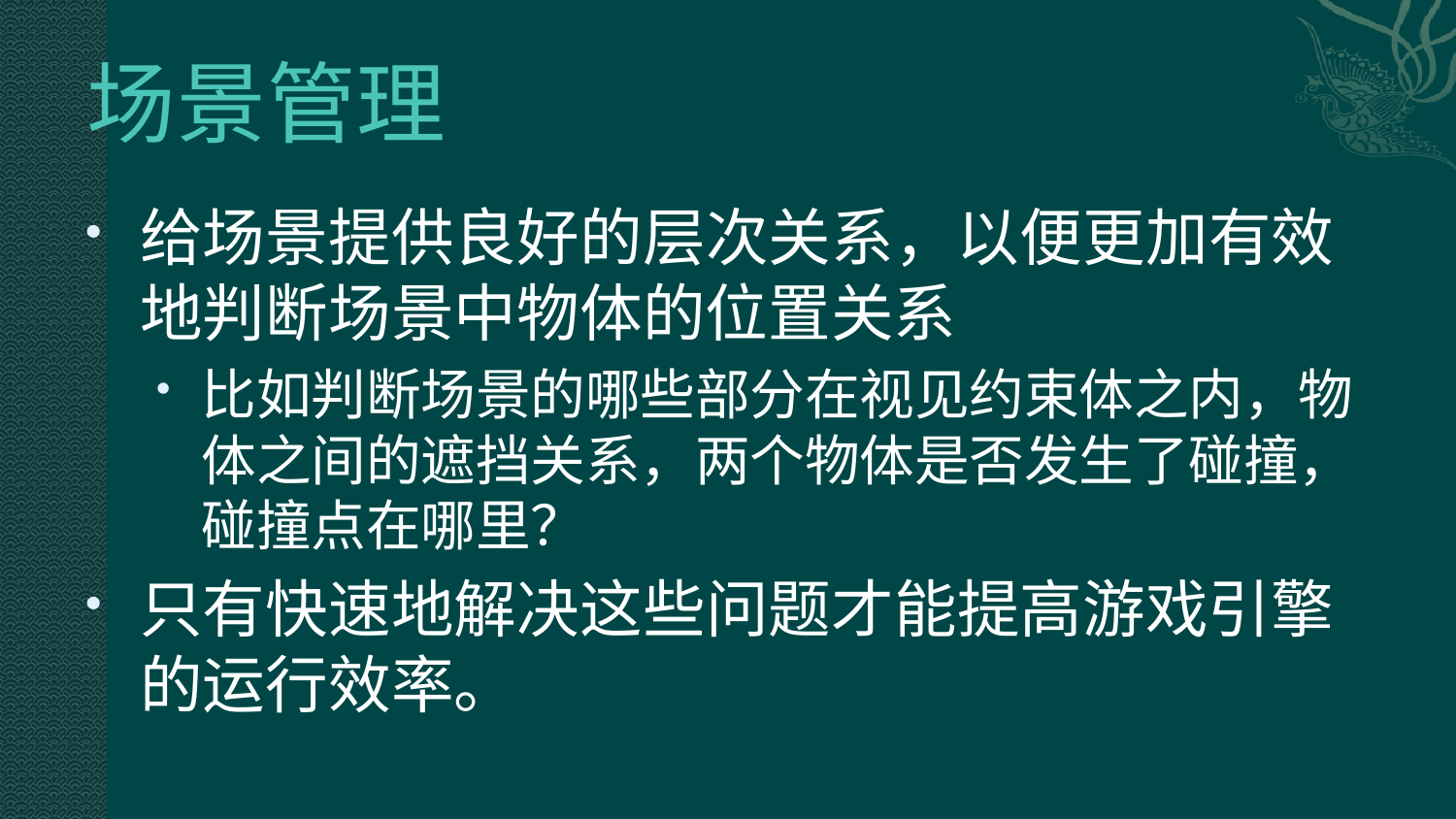

# 场景管理
给场景提供良好的层次关系，以便更加有效地判断场景中物体的位置关系
比如判断场景的哪些部分在视见约束体之内，物体之间的遮挡关系，两个物体是否发生了碰撞，碰撞点在哪里？
只有快速地解决这些问题才能提高游戏引擎的运行效率。